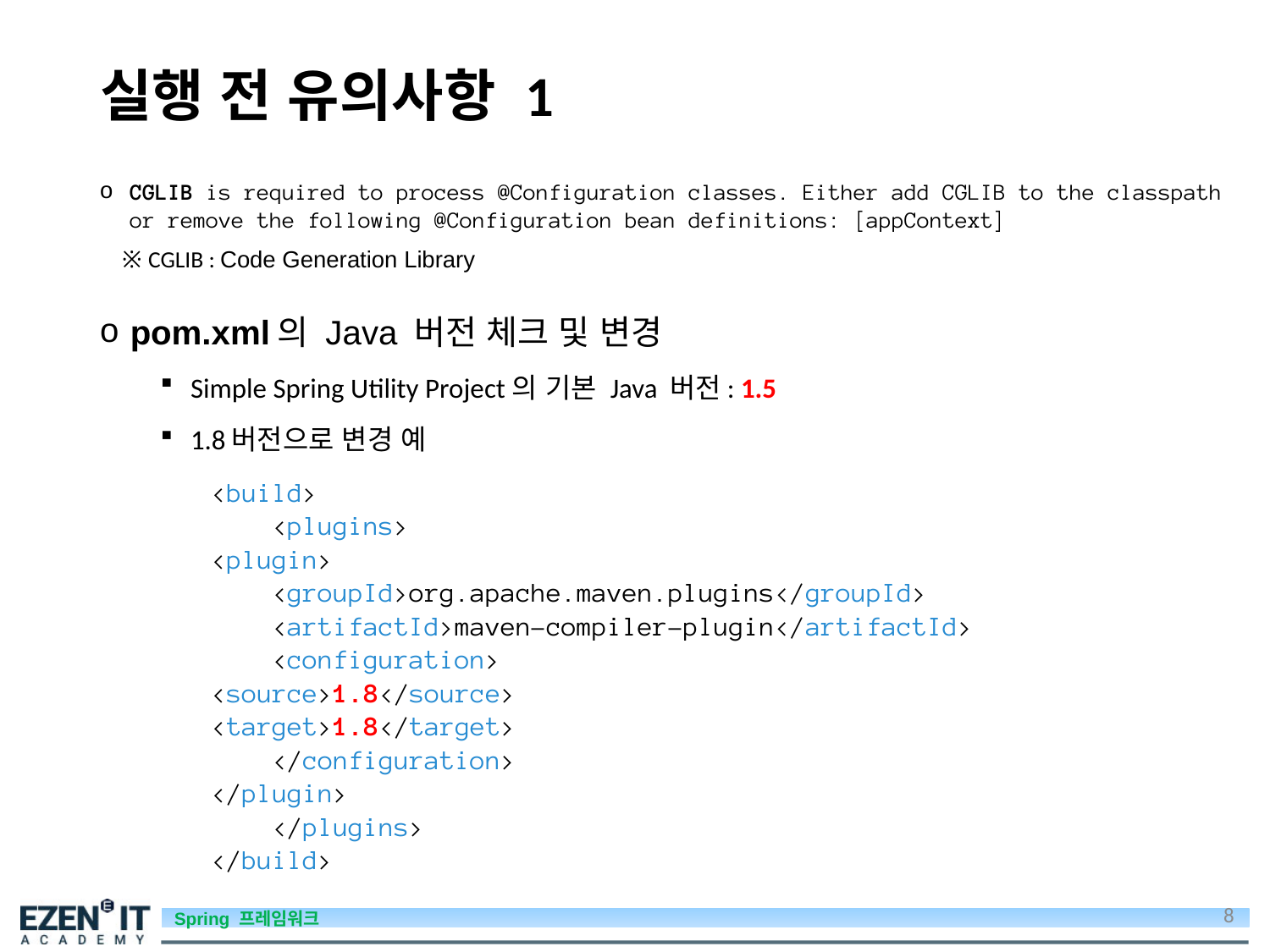

# 실행 전 유의사항 1
CGLIB is required to process @Configuration classes. Either add CGLIB to the classpath or remove the following @Configuration bean definitions: [appContext]
   ※ CGLIB : Code Generation Library
pom.xml의 Java 버전 체크 및 변경
Simple Spring Utility Project의 기본 Java 버전: 1.5
1.8버전으로 변경 예
	<build>
	    <plugins>
		<plugin>
		    <groupId>org.apache.maven.plugins</groupId>
		    <artifactId>maven-compiler-plugin</artifactId>
		    <configuration>
			<source>1.8</source>
			<target>1.8</target>
		    </configuration>
		</plugin>
	    </plugins>
	</build>
8